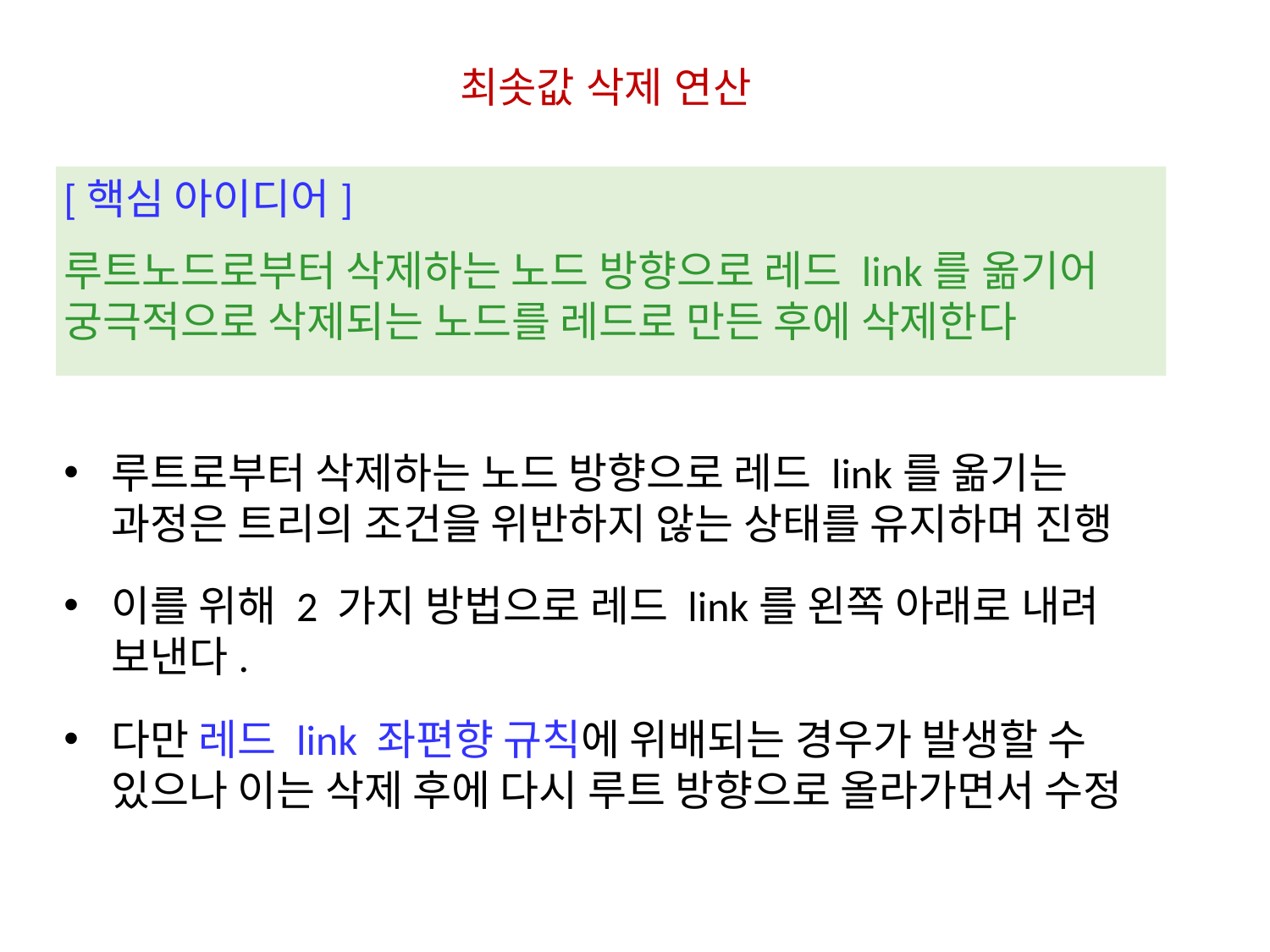

# 최솟값 삭제 연산
[핵심 아이디어]
루트노드로부터 삭제하는 노드 방향으로 레드 link를 옮기어 궁극적으로 삭제되는 노드를 레드로 만든 후에 삭제한다

루트로부터 삭제하는 노드 방향으로 레드 link를 옮기는 과정은 트리의 조건을 위반하지 않는 상태를 유지하며 진행
이를 위해 2 가지 방법으로 레드 link를 왼쪽 아래로 내려 보낸다.
다만 레드 link 좌편향 규칙에 위배되는 경우가 발생할 수 있으나 이는 삭제 후에 다시 루트 방향으로 올라가면서 수정